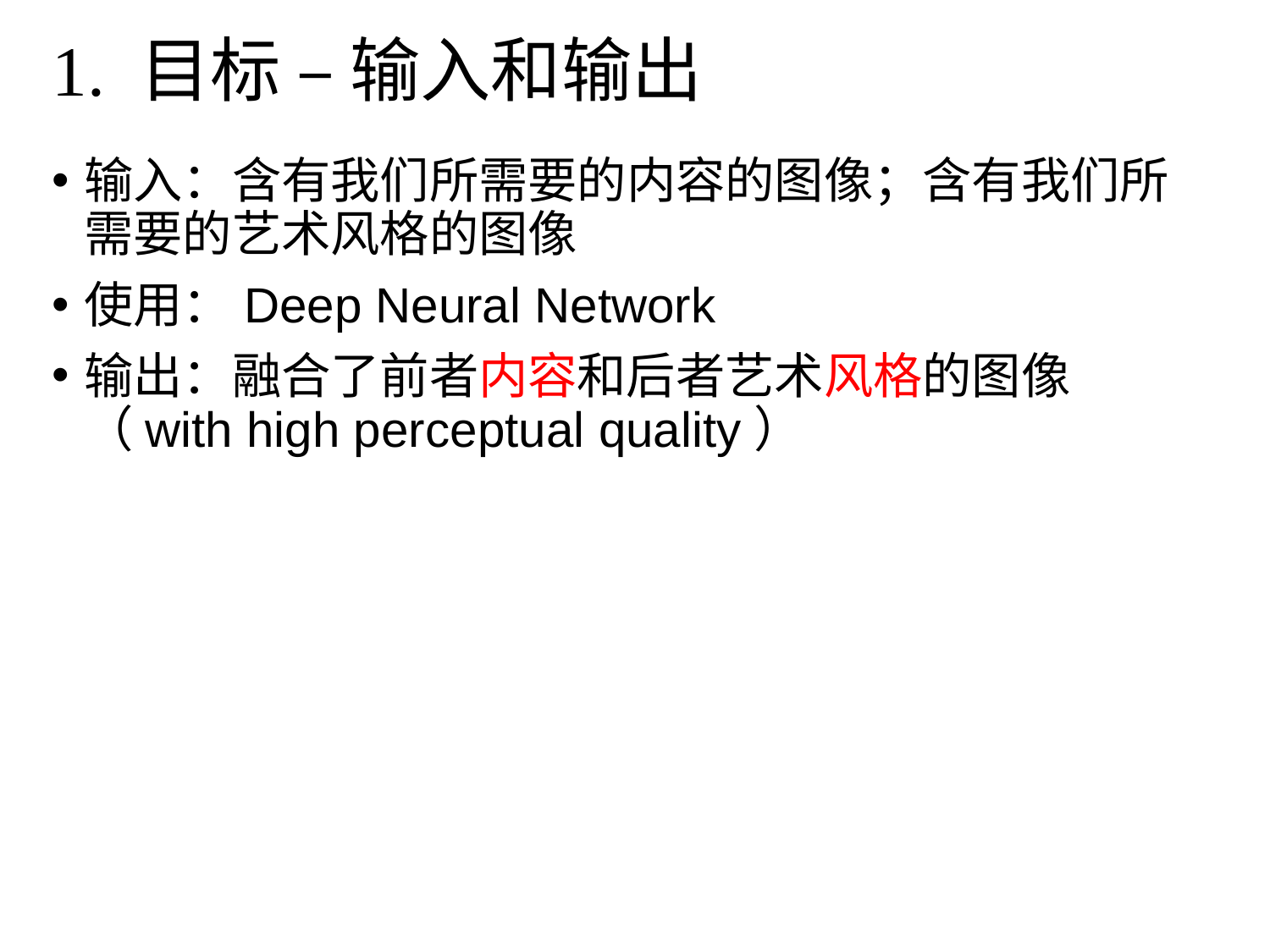

# 1. 目标 – 输入和输出
输入：含有我们所需要的内容的图像；含有我们所需要的艺术风格的图像
使用：Deep Neural Network
输出：融合了前者内容和后者艺术风格的图像（with high perceptual quality）